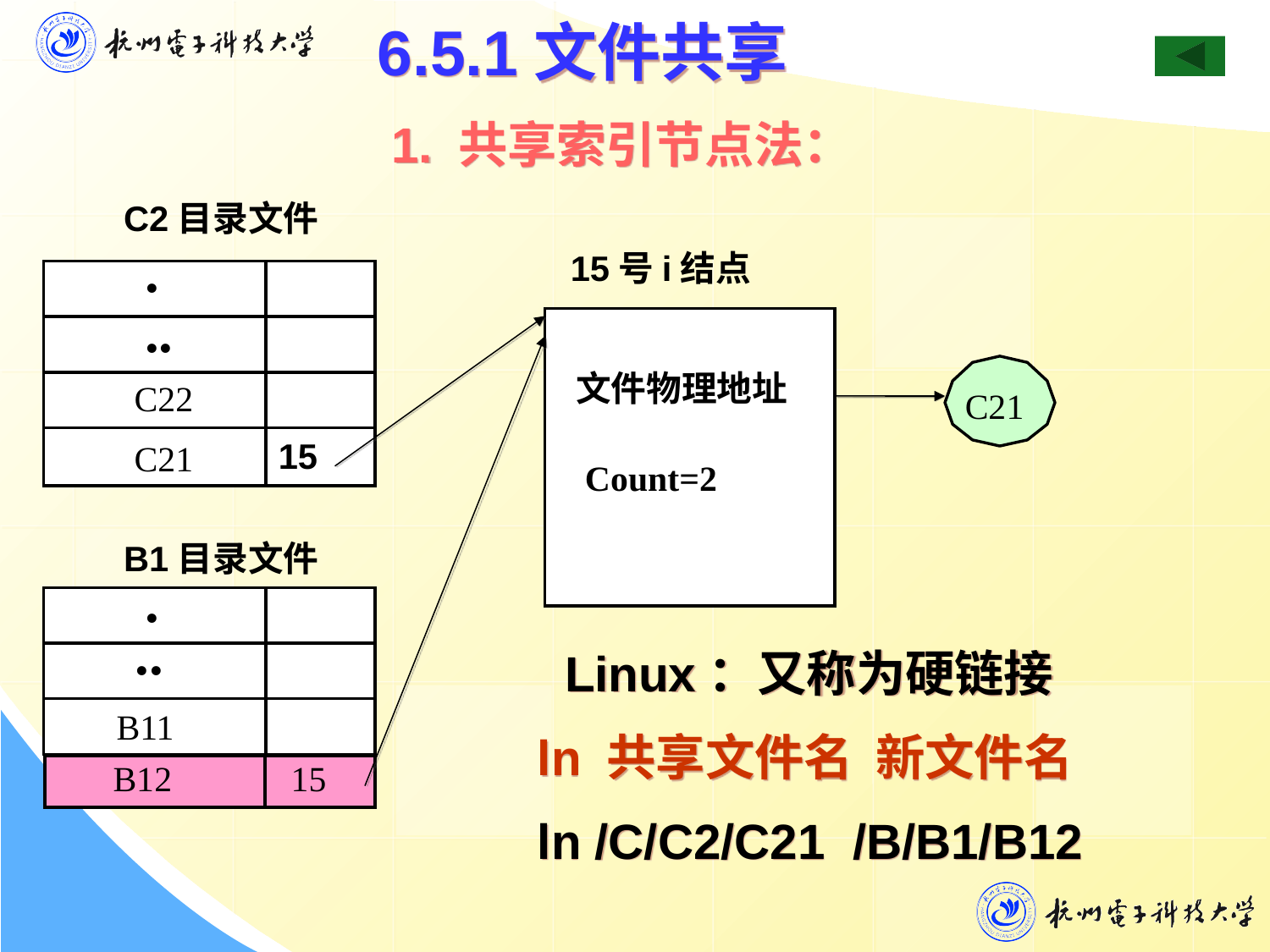

6.5.1文件共享
 1. 共享索引节点法：

C2目录文件
.
15号i结点

..

文件物理地址

C22
C21

15
C21
Count=2
B1目录文件
.

..
  Linux：又称为硬链接
ln 共享文件名  新文件名
ln /C/C2/C21  /B/B1/B12

B11

B12

15